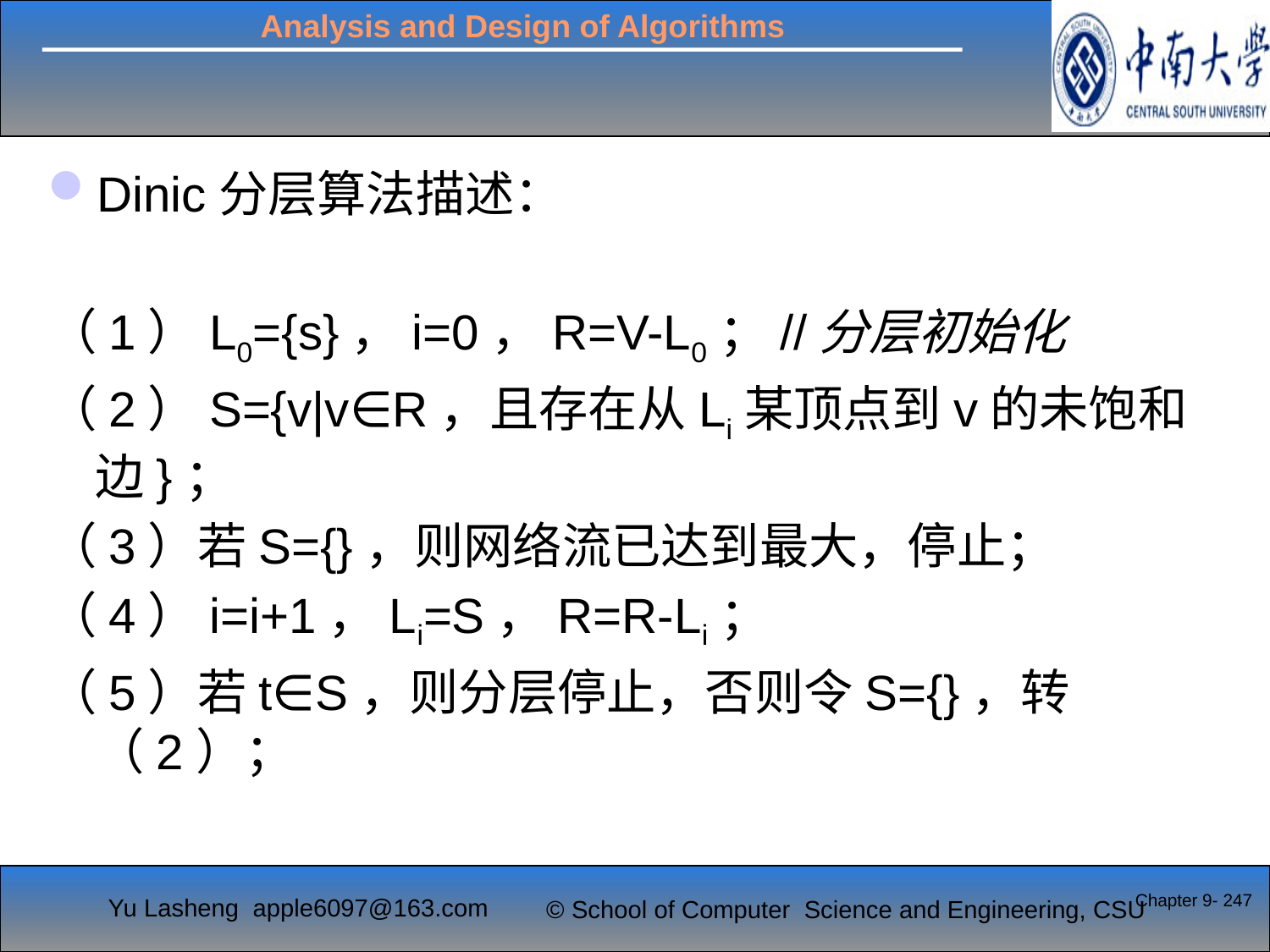

#
Dinic分层算法描述：

（1）L0={s}，i=0，R=V-L0；//分层初始化
（2）S={v|v∈R，且存在从Li某顶点到v的未饱和边}；
（3）若S={}，则网络流已达到最大，停止；
（4）i=i+1，Li=S，R=R-Li；
（5）若t∈S，则分层停止，否则令S={}，转（2）；
Chapter 9- 247